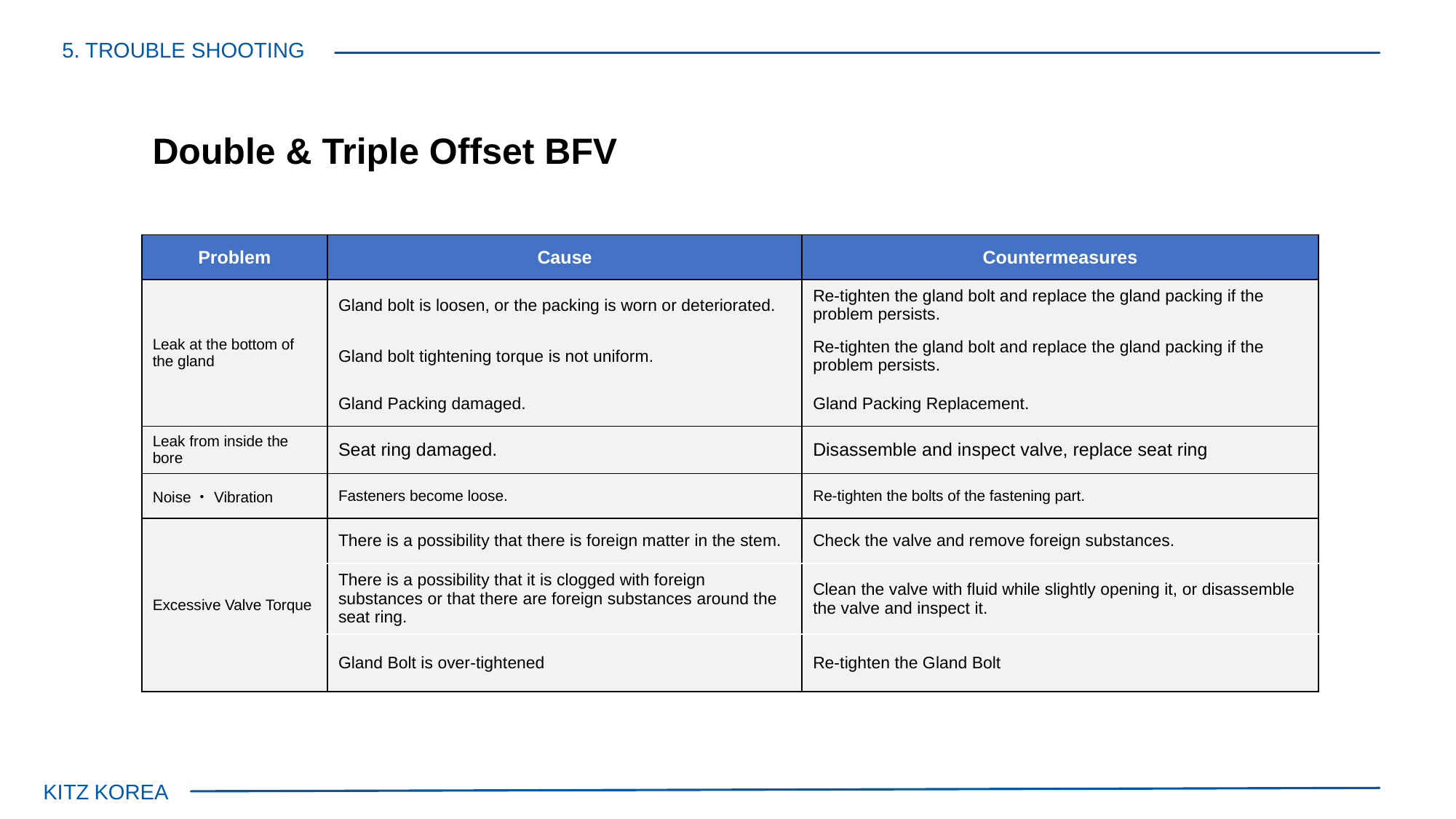

5. TROUBLE SHOOTING
Double & Triple Offset BFV
| Problem | Cause | Countermeasures |
| --- | --- | --- |
| Leak at the bottom of the gland | Gland bolt is loosen, or the packing is worn or deteriorated. | Re-tighten the gland bolt and replace the gland packing if the problem persists. |
|  | Gland bolt tightening torque is not uniform. | Re-tighten the gland bolt and replace the gland packing if the problem persists. |
|  | Gland Packing damaged. | Gland Packing Replacement. |
| Leak from inside the bore | Seat ring damaged. | Disassemble and inspect valve, replace seat ring |
| Noise・Vibration | Fasteners become loose. | Re-tighten the bolts of the fastening part. |
| Excessive Valve Torque | There is a possibility that there is foreign matter in the stem. | Check the valve and remove foreign substances. |
|  | There is a possibility that it is clogged with foreign substances or that there are foreign substances around the seat ring. | Clean the valve with fluid while slightly opening it, or disassemble the valve and inspect it. |
|  | Gland Bolt is over-tightened | Re-tighten the Gland Bolt |